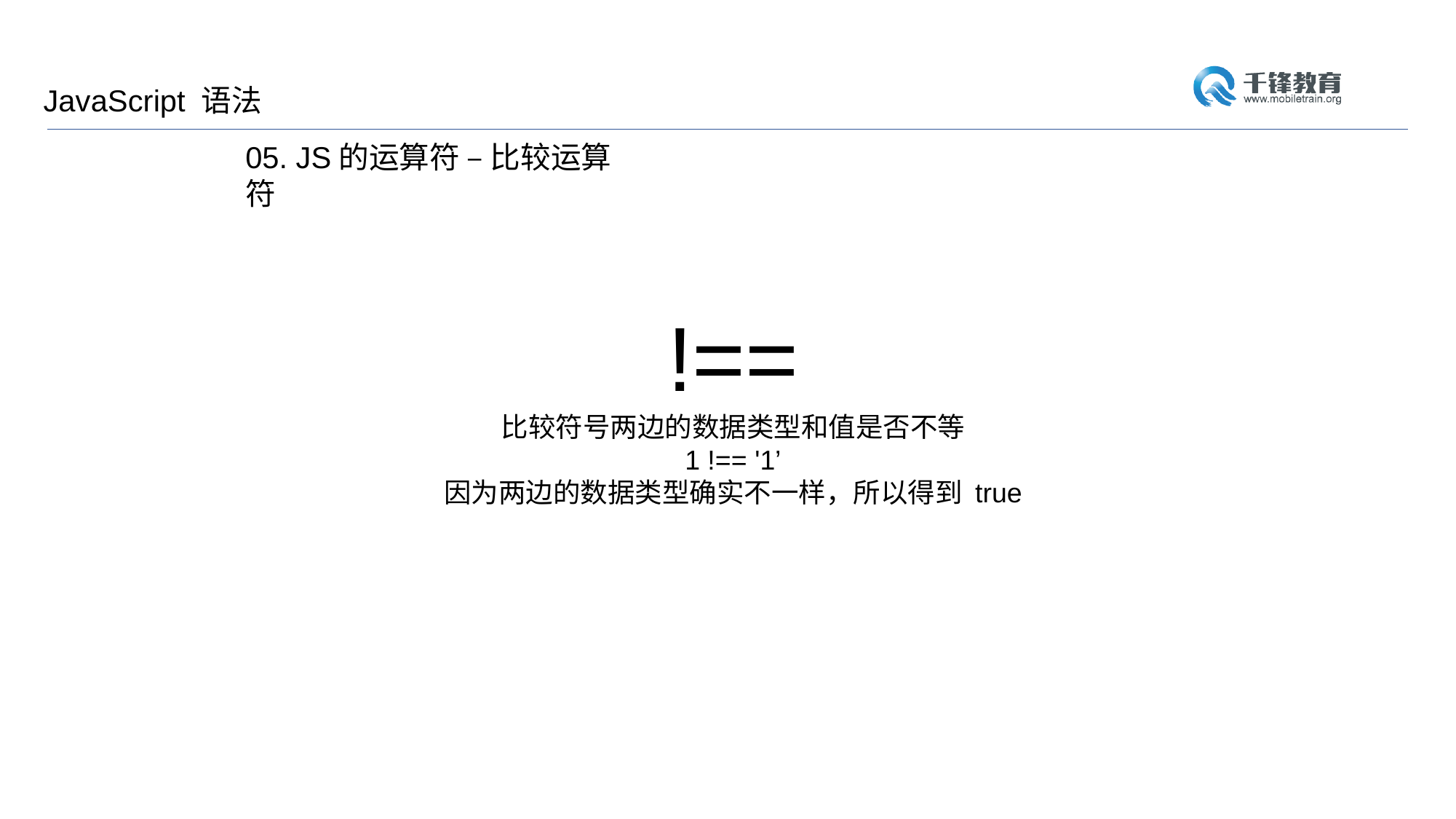

JavaScript 语法
05. JS的运算符 – 比较运算符
!==
比较符号两边的数据类型和值是否不等
1 !== '1’
因为两边的数据类型确实不一样，所以得到 true